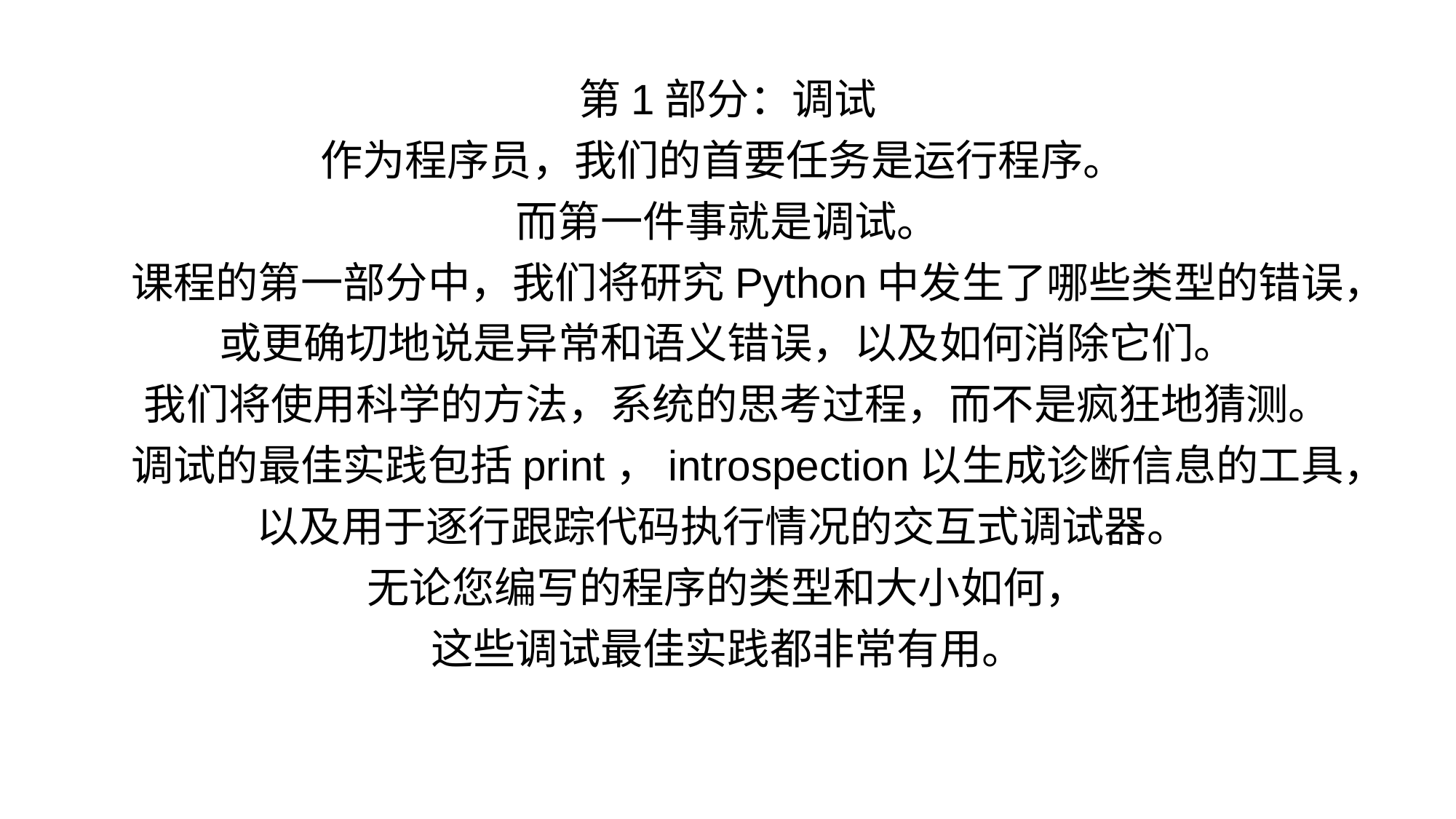

第1部分：调试
作为程序员，我们的首要任务是运行程序。
而第一件事就是调试。
 课程的第一部分中，我们将研究Python中发生了哪些类型的错误，
或更确切地说是异常和语义错误，以及如何消除它们。
 我们将使用科学的方法，系统的思考过程，而不是疯狂地猜测。
 调试的最佳实践包括print，introspection以生成诊断信息的工具，
以及用于逐行跟踪代码执行情况的交互式调试器。
无论您编写的程序的类型和大小如何，
这些调试最佳实践都非常有用。